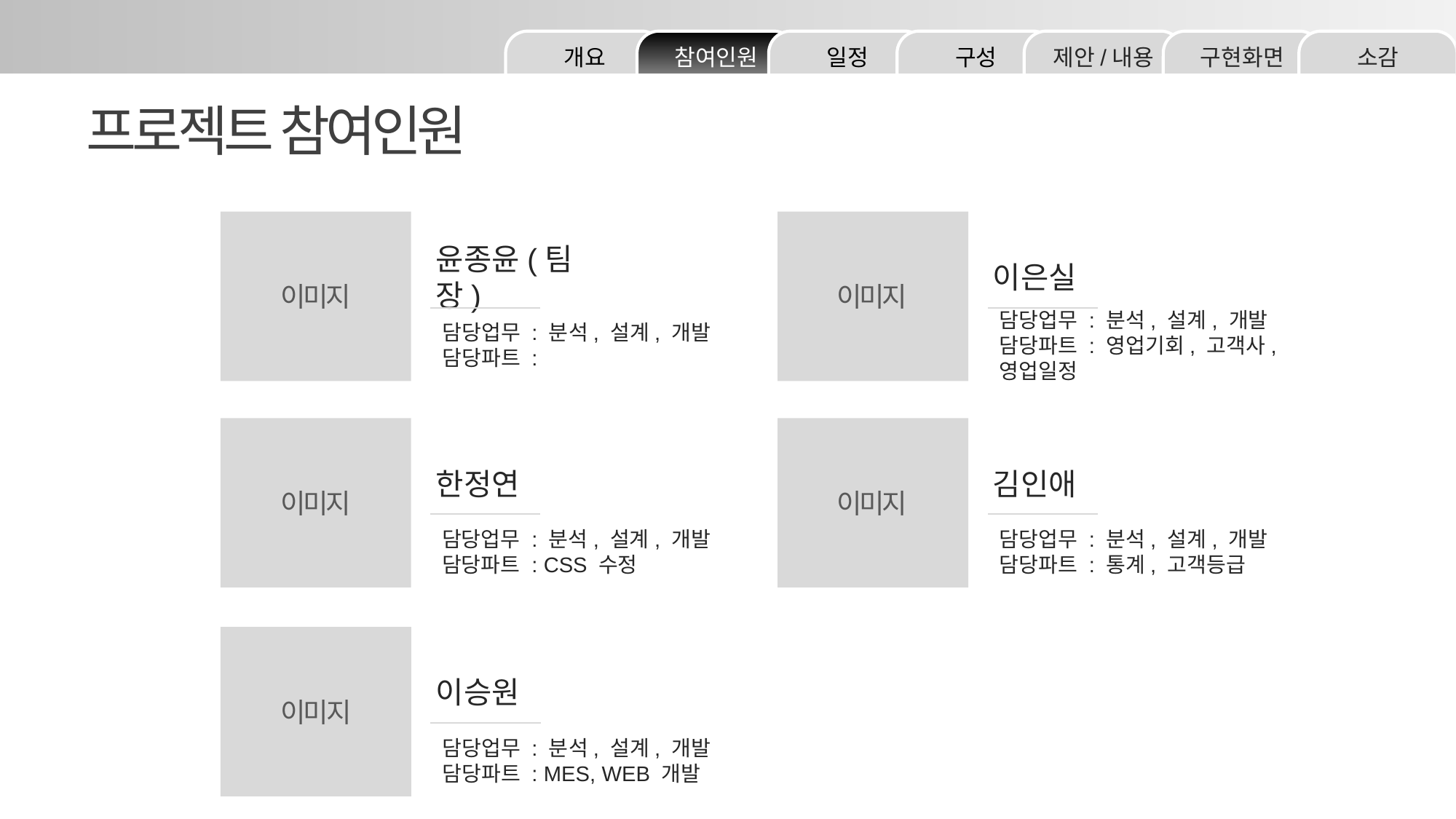

소감
구현화면
제안/내용
구성
일정
참여인원
개요

프로젝트 참여인원

윤종윤(팀장)
이은실
이미지
이미지
담당업무 : 분석, 설계, 개발
담당파트 :
담당업무 : 분석, 설계, 개발
담당파트 : 영업기회, 고객사, 영업일정

한정연
김인애
이미지
이미지
담당업무 : 분석, 설계, 개발
담당파트 : CSS 수정
담당업무 : 분석, 설계, 개발
담당파트 : 통계, 고객등급

이승원
이미지
담당업무 : 분석, 설계, 개발
담당파트 : MES, WEB 개발